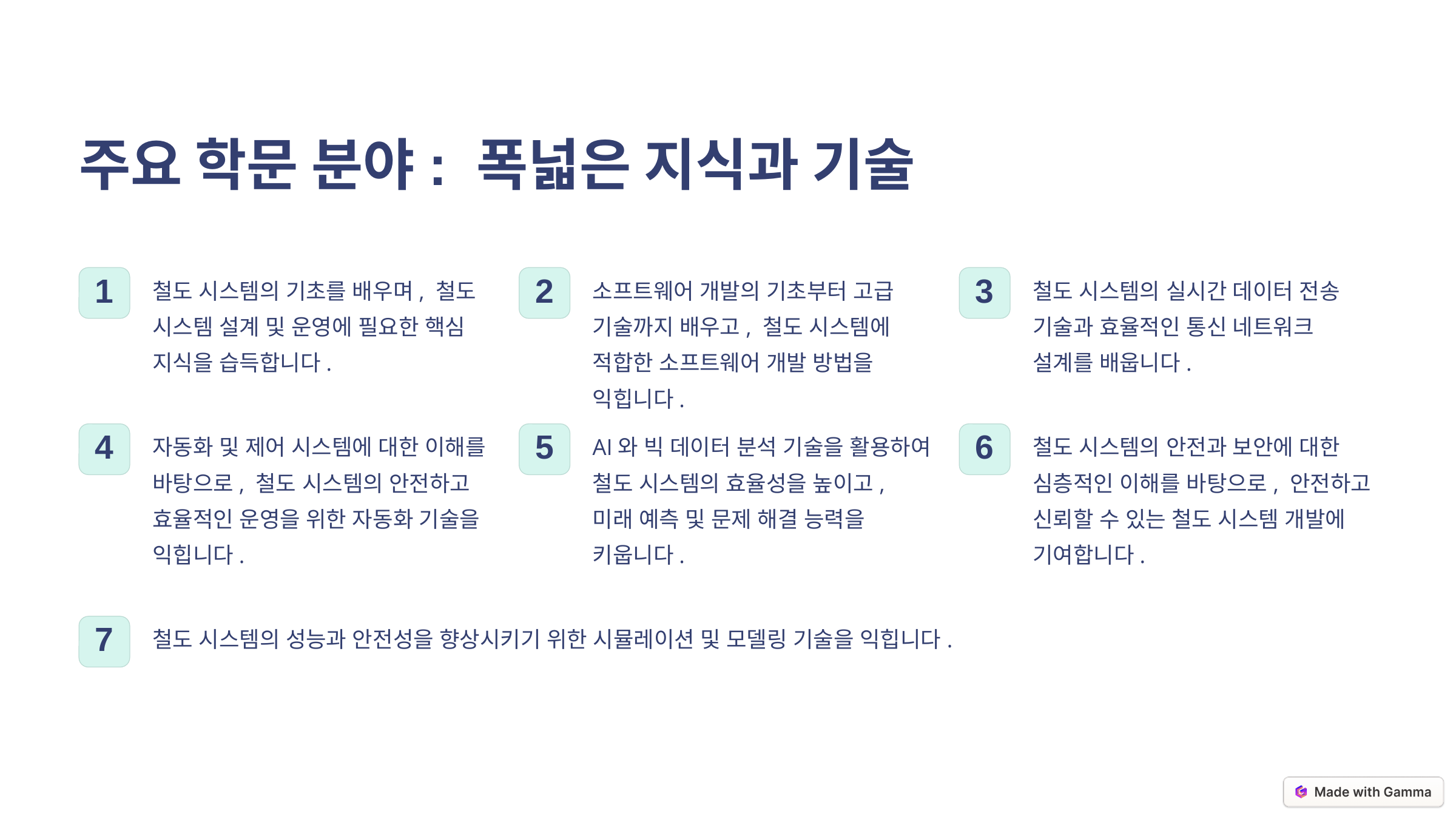

주요 학문 분야: 폭넓은 지식과 기술

철도 시스템의 기초를 배우며, 철도 시스템 설계 및 운영에 필요한 핵심 지식을 습득합니다.

소프트웨어 개발의 기초부터 고급 기술까지 배우고, 철도 시스템에 적합한 소프트웨어 개발 방법을 익힙니다.

철도 시스템의 실시간 데이터 전송 기술과 효율적인 통신 네트워크 설계를 배웁니다.
1
2
3

자동화 및 제어 시스템에 대한 이해를 바탕으로, 철도 시스템의 안전하고 효율적인 운영을 위한 자동화 기술을 익힙니다.

AI와 빅 데이터 분석 기술을 활용하여 철도 시스템의 효율성을 높이고, 미래 예측 및 문제 해결 능력을 키웁니다.

철도 시스템의 안전과 보안에 대한 심층적인 이해를 바탕으로, 안전하고 신뢰할 수 있는 철도 시스템 개발에 기여합니다.
4
5
6

철도 시스템의 성능과 안전성을 향상시키기 위한 시뮬레이션 및 모델링 기술을 익힙니다.
7